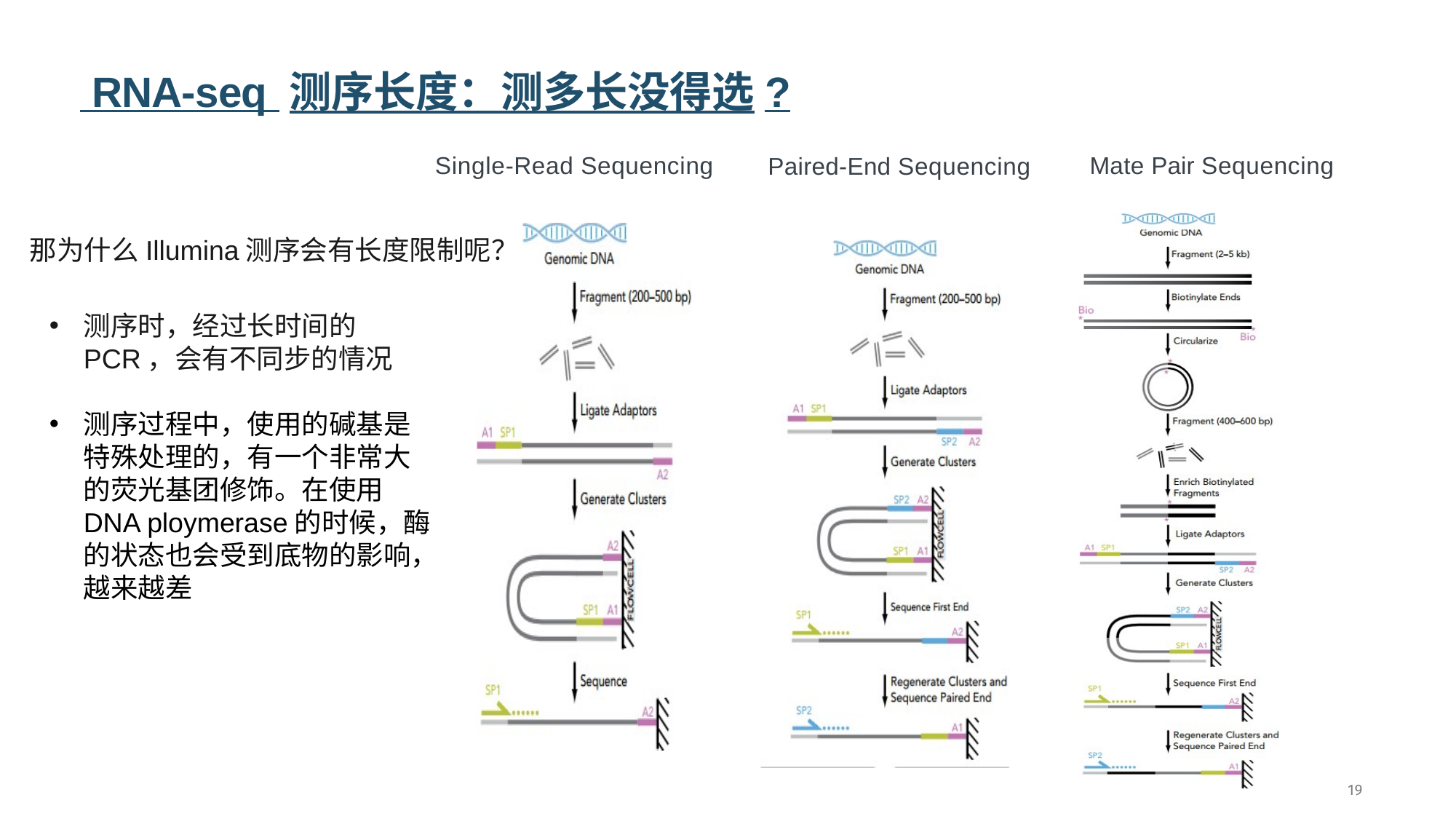

# RNA-seq 测序长度：测多长没得选?
Single-Read Sequencing
Mate Pair Sequencing
Paired-End Sequencing

那为什么Illumina测序会有长度限制呢？

测序时，经过长时间的PCR，会有不同步的情况

测序过程中，使用的碱基是特殊处理的，有一个非常大的荧光基团修饰。在使用DNA ploymerase的时候，酶的状态也会受到底物的影响，越来越差
19